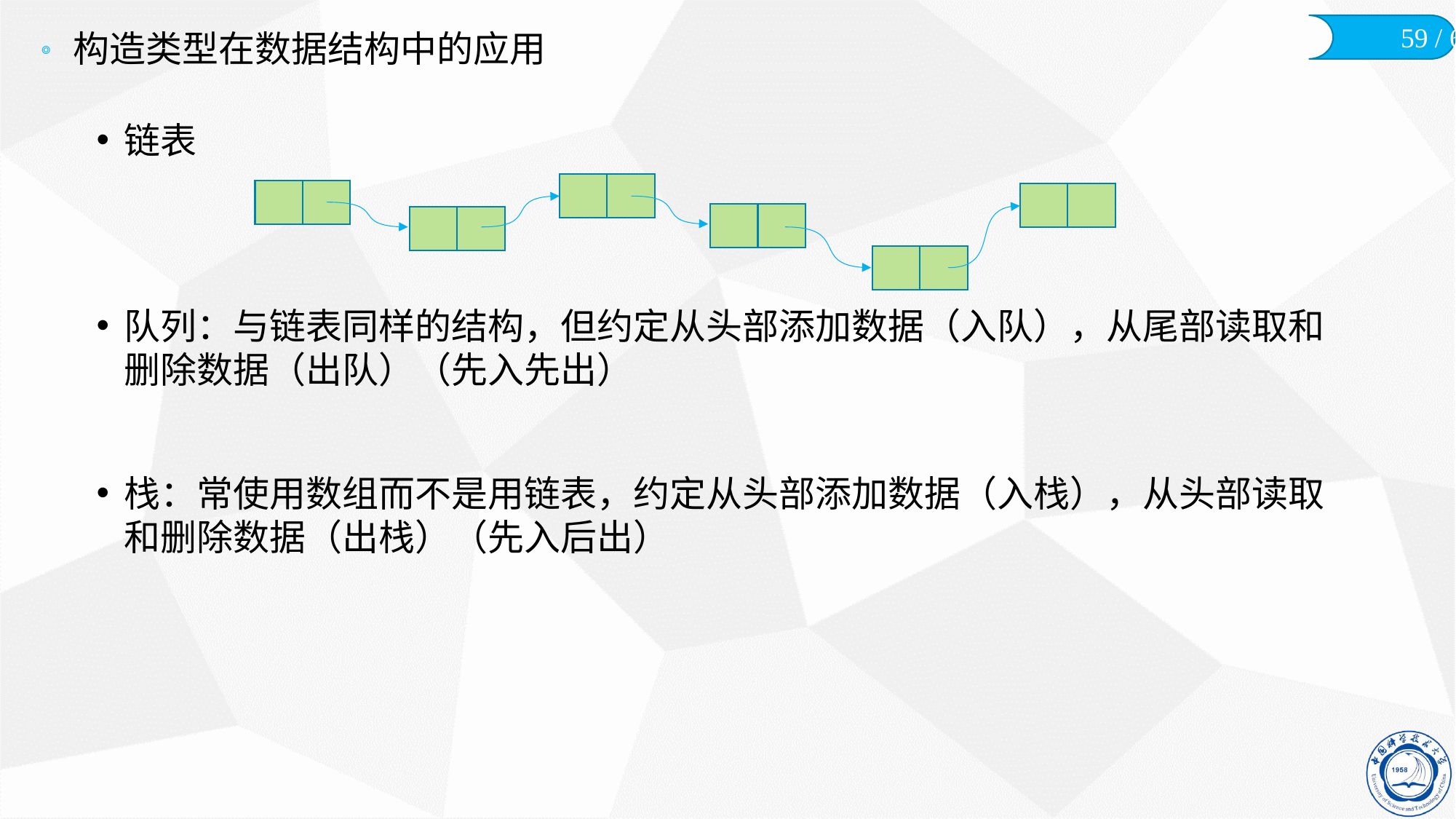

# 构造类型在数据结构中的应用
链表

队列：与链表同样的结构，但约定从头部添加数据（入队），从尾部读取和删除数据（出队）（先入先出）

栈：常使用数组而不是用链表，约定从头部添加数据（入栈），从头部读取和删除数据（出栈）（先入后出）